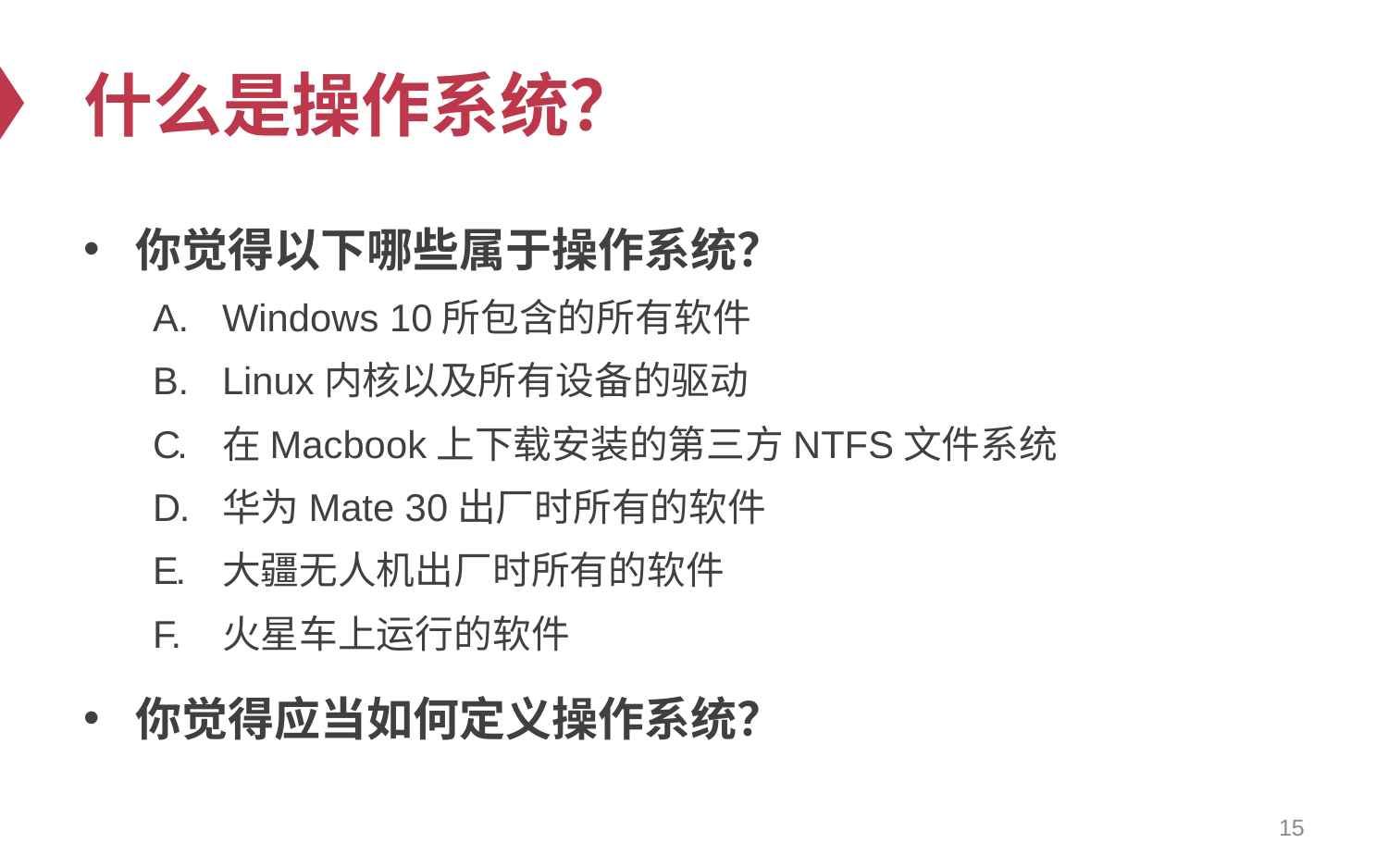

# 什么是操作系统？
你觉得以下哪些属于操作系统？
Windows 10所包含的所有软件
Linux内核以及所有设备的驱动
在Macbook上下载安装的第三方NTFS文件系统
华为Mate 30出厂时所有的软件
大疆无人机出厂时所有的软件
火星车上运行的软件
你觉得应当如何定义操作系统？
15